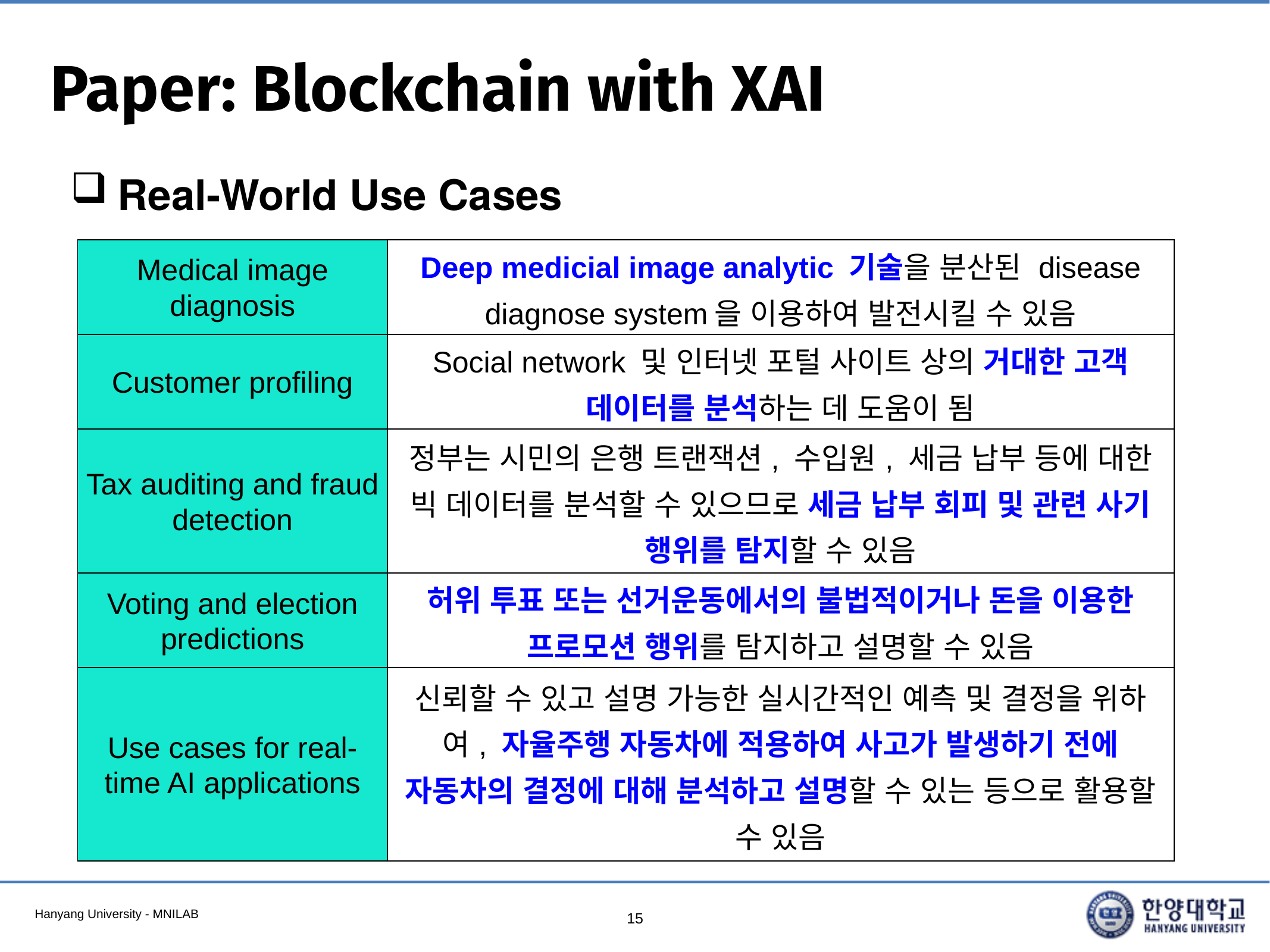

# Paper: Blockchain with XAI
Real-World Use Cases
| Medical image diagnosis | Deep medicial image analytic 기술을 분산된 disease diagnose system을 이용하여 발전시킬 수 있음 |
| --- | --- |
| Customer profiling | Social network 및 인터넷 포털 사이트 상의 거대한 고객 데이터를 분석하는 데 도움이 됨 |
| Tax auditing and fraud detection | 정부는 시민의 은행 트랜잭션, 수입원, 세금 납부 등에 대한 빅 데이터를 분석할 수 있으므로 세금 납부 회피 및 관련 사기 행위를 탐지할 수 있음 |
| Voting and election predictions | 허위 투표 또는 선거운동에서의 불법적이거나 돈을 이용한 프로모션 행위를 탐지하고 설명할 수 있음 |
| Use cases for real-time AI applications | 신뢰할 수 있고 설명 가능한 실시간적인 예측 및 결정을 위하여, 자율주행 자동차에 적용하여 사고가 발생하기 전에 자동차의 결정에 대해 분석하고 설명할 수 있는 등으로 활용할 수 있음 |
15